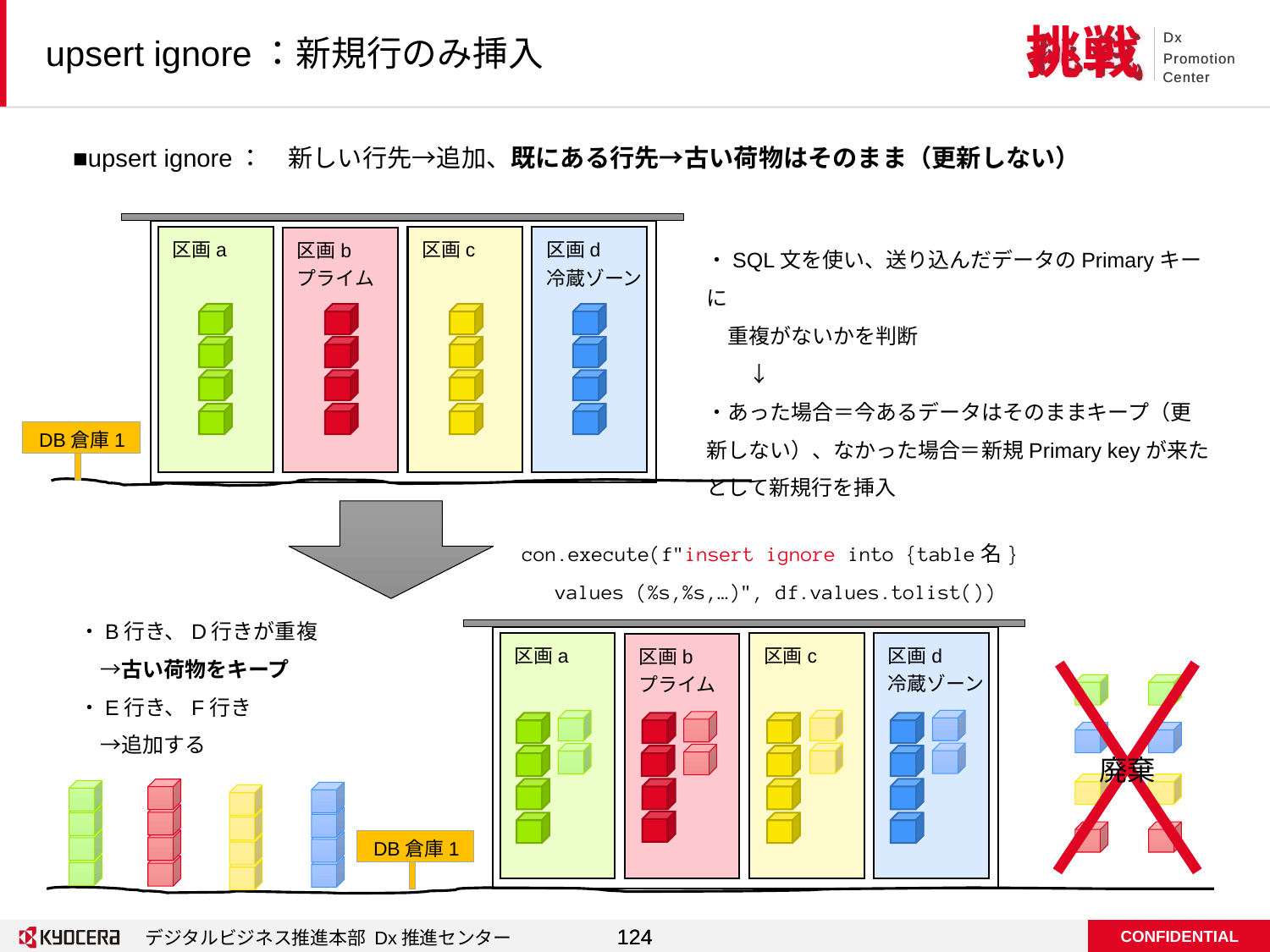

# upsert ignore：新規行のみ挿入
■upsert ignore：　新しい行先→追加、既にある行先→古い荷物はそのまま（更新しない）

区画a
区画c
区画d
冷蔵ゾーン
区画b
プライム
・SQL文を使い、送り込んだデータのPrimaryキーに
　重複がないかを判断
　　↓
・あった場合＝今あるデータはそのままキープ（更新しない）、なかった場合＝新規Primary keyが来たとして新規行を挿入

A

B

C

D

DB倉庫1

con.execute(f"insert ignore into {table名}
 values (%s,%s,…)", df.values.tolist())
・B行き、D行きが重複
　→古い荷物をキープ
・E行き、F行き
　→追加する

区画a
区画c
区画d
冷蔵ゾーン
区画b
プライム
D
B

E

A

B
D
廃棄

F

B
D
B

C

B

D

D

B
D

E
DB倉庫1

F